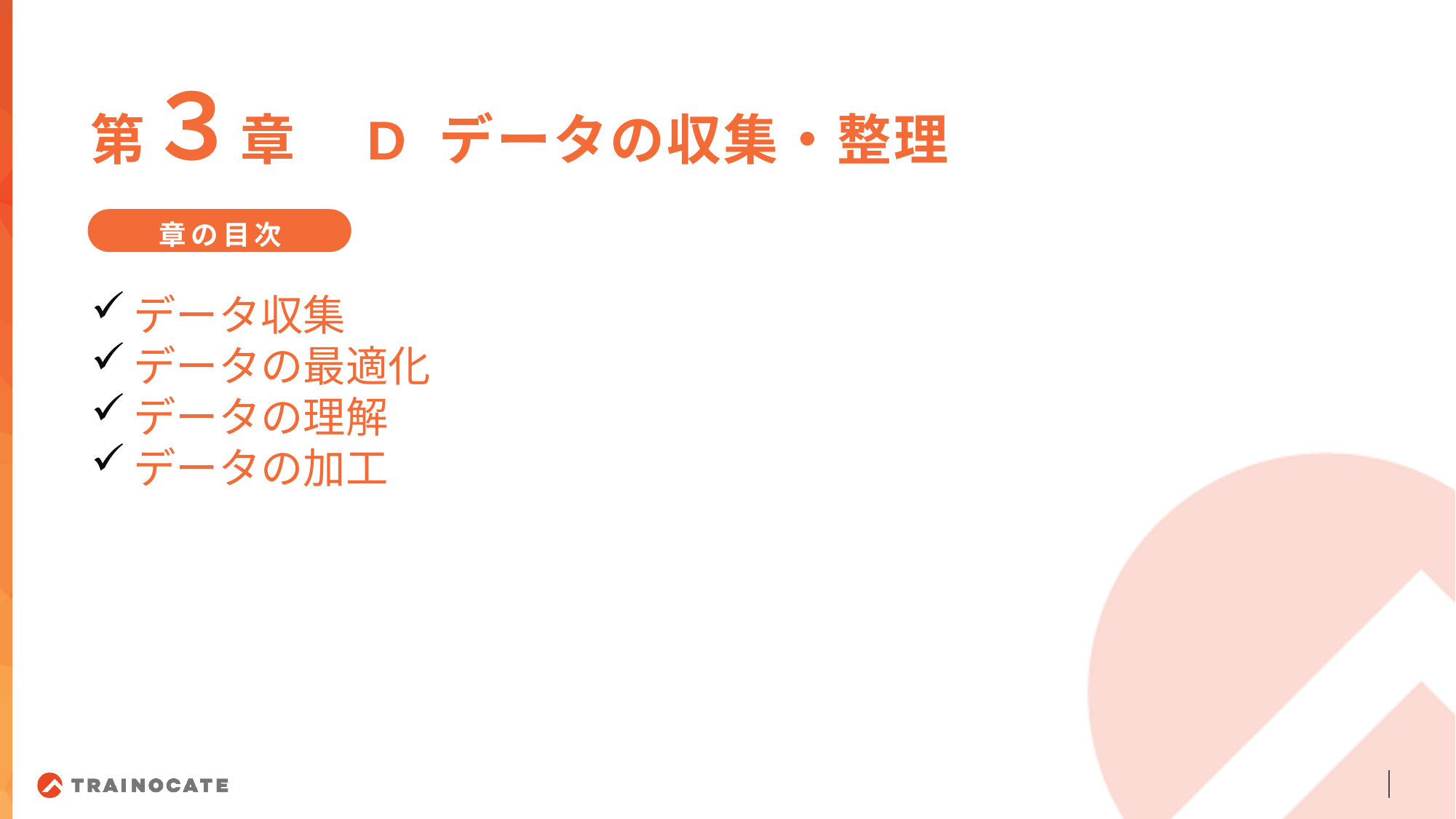

第３章　D データの収集・整理
章の目次
データ収集
データの最適化
データの理解
データの加工